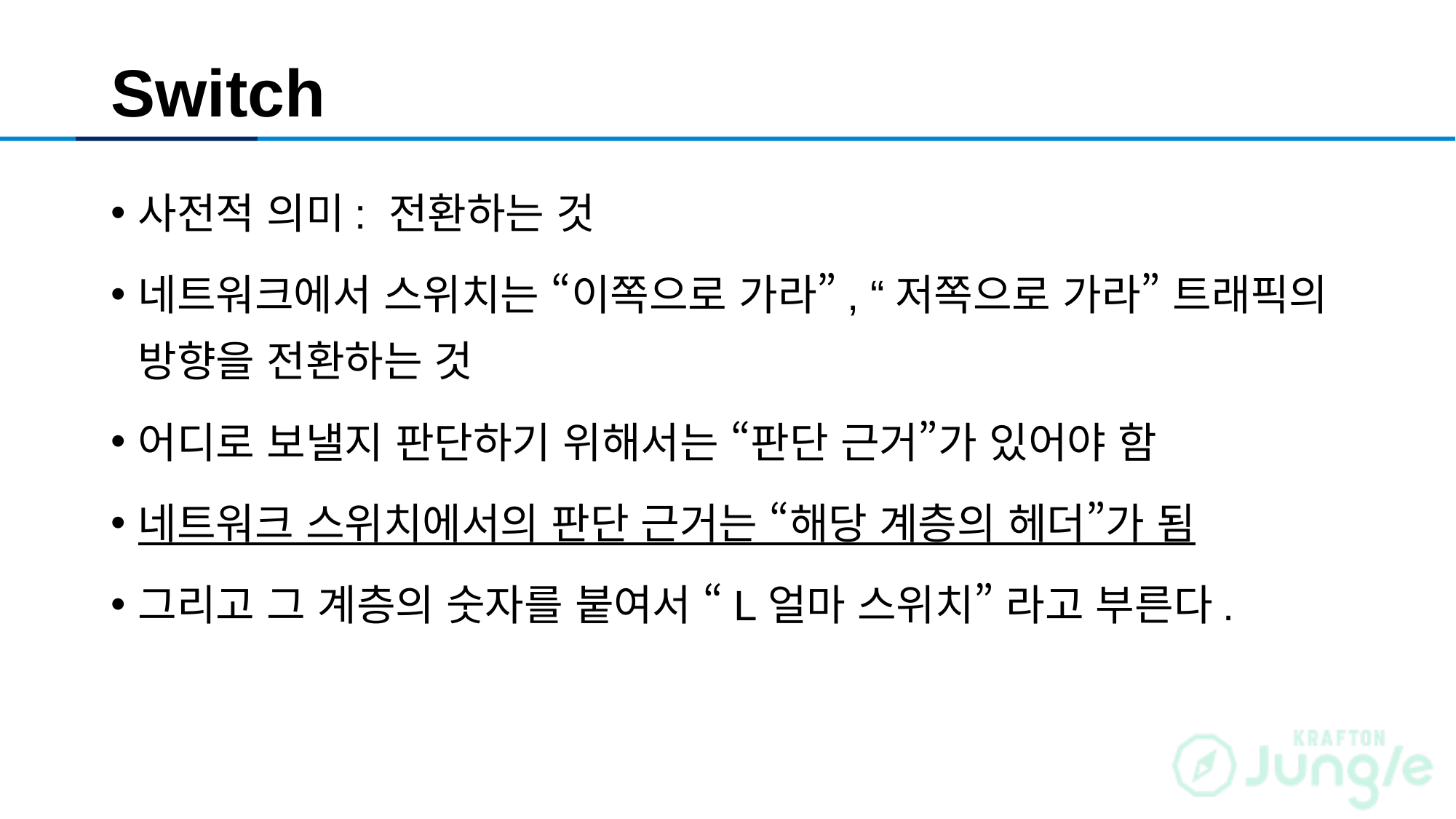

# Switch
사전적 의미: 전환하는 것
네트워크에서 스위치는 “이쪽으로 가라”, “저쪽으로 가라” 트래픽의 방향을 전환하는 것
어디로 보낼지 판단하기 위해서는 “판단 근거”가 있어야 함
네트워크 스위치에서의 판단 근거는 “해당 계층의 헤더”가 됨
그리고 그 계층의 숫자를 붙여서 “L얼마 스위치” 라고 부른다.